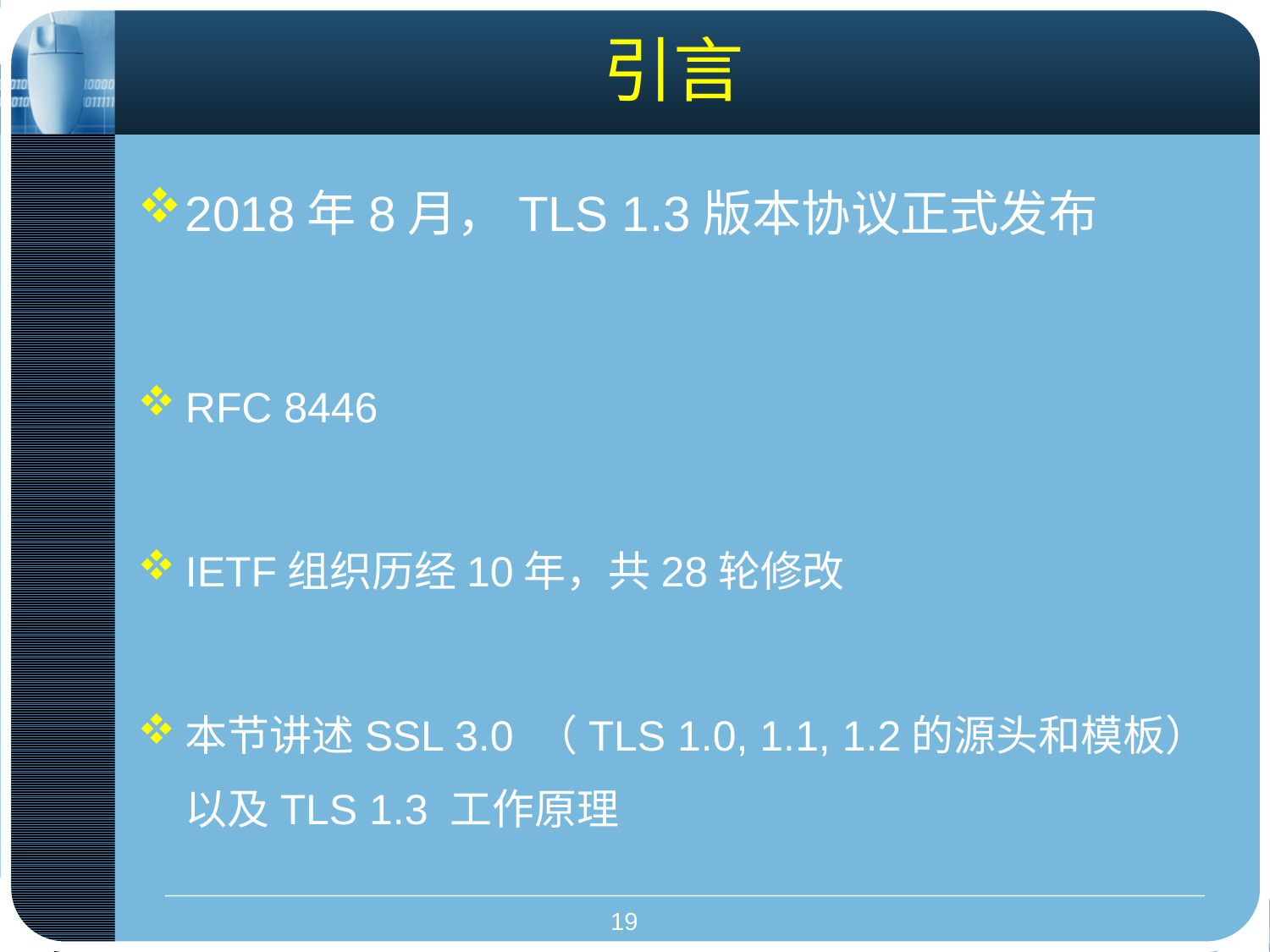

# 引言
2018年8月，TLS 1.3版本协议正式发布

RFC 8446

IETF组织历经10年，共28轮修改

本节讲述SSL 3.0 （TLS 1.0, 1.1, 1.2的源头和模板）以及TLS 1.3 工作原理

19